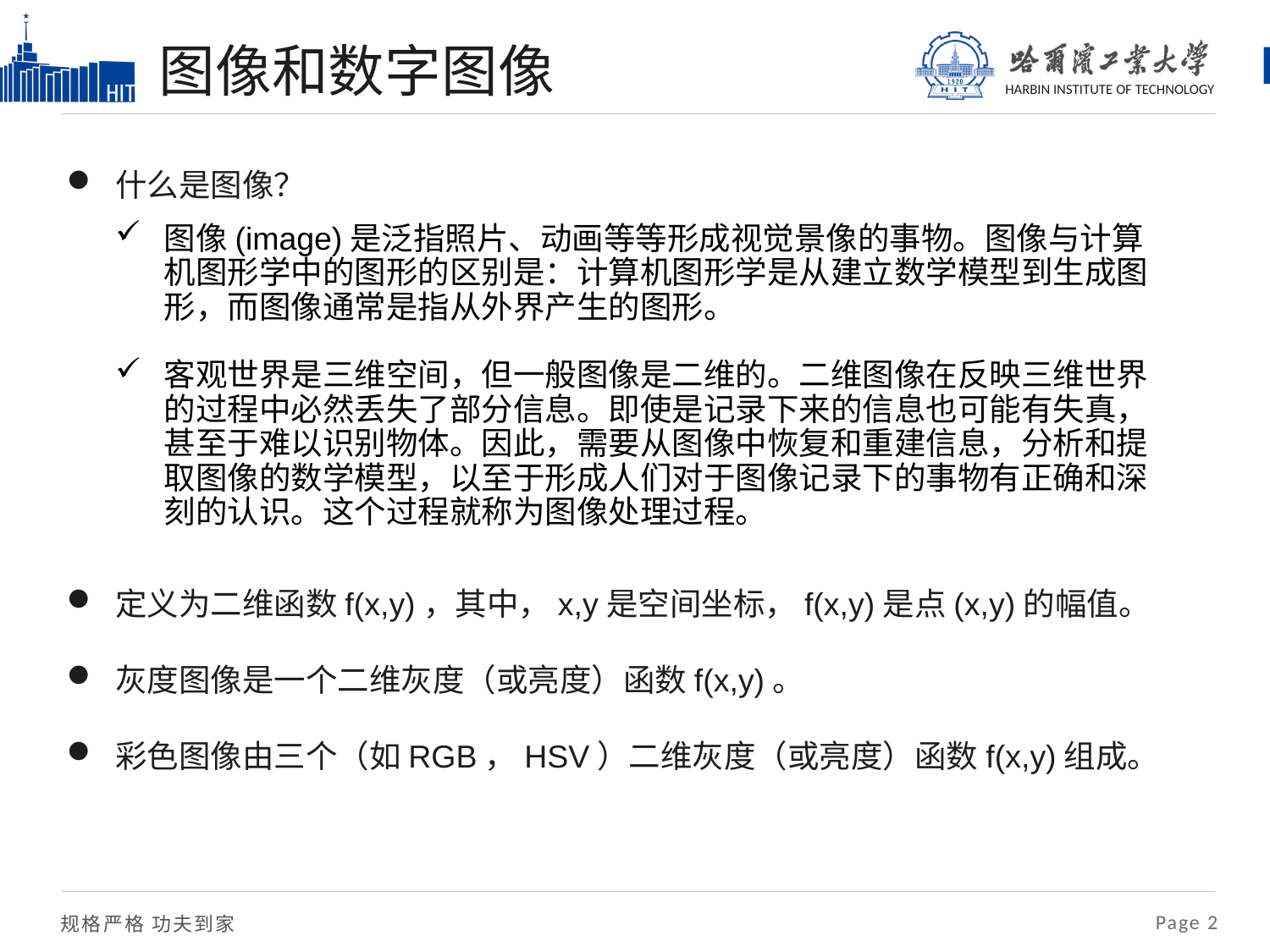

# 图像和数字图像
什么是图像？

定义为二维函数f(x,y)，其中，x,y是空间坐标，f(x,y)是点(x,y)的幅值。

灰度图像是一个二维灰度（或亮度）函数f(x,y)。

彩色图像由三个（如RGB，HSV）二维灰度（或亮度）函数f(x,y)组成。

图像(image)是泛指照片、动画等等形成视觉景像的事物。图像与计算机图形学中的图形的区别是：计算机图形学是从建立数学模型到生成图形，而图像通常是指从外界产生的图形。

客观世界是三维空间，但一般图像是二维的。二维图像在反映三维世界的过程中必然丢失了部分信息。即使是记录下来的信息也可能有失真，甚至于难以识别物体。因此，需要从图像中恢复和重建信息，分析和提取图像的数学模型，以至于形成人们对于图像记录下的事物有正确和深刻的认识。这个过程就称为图像处理过程。